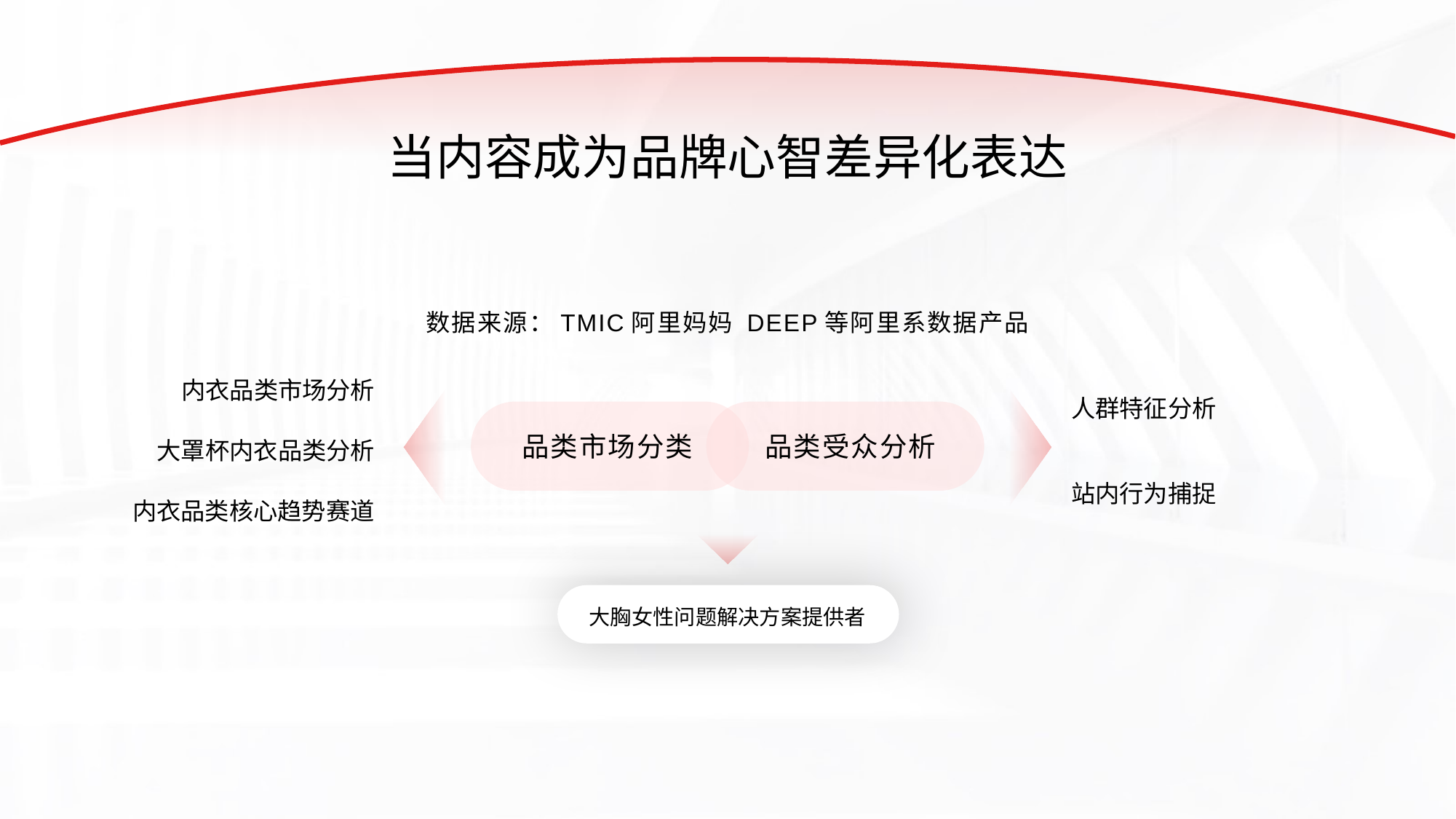

当内容成为品牌心智差异化表达
数据来源：TMIC阿里妈妈 DEEP等阿里系数据产品
内衣品类市场分析
人群特征分析

品类市场分类
品类受众分析

大罩杯内衣品类分析
站内行为捕捉
内衣品类核心趋势赛道

大胸女性问题解决方案提供者